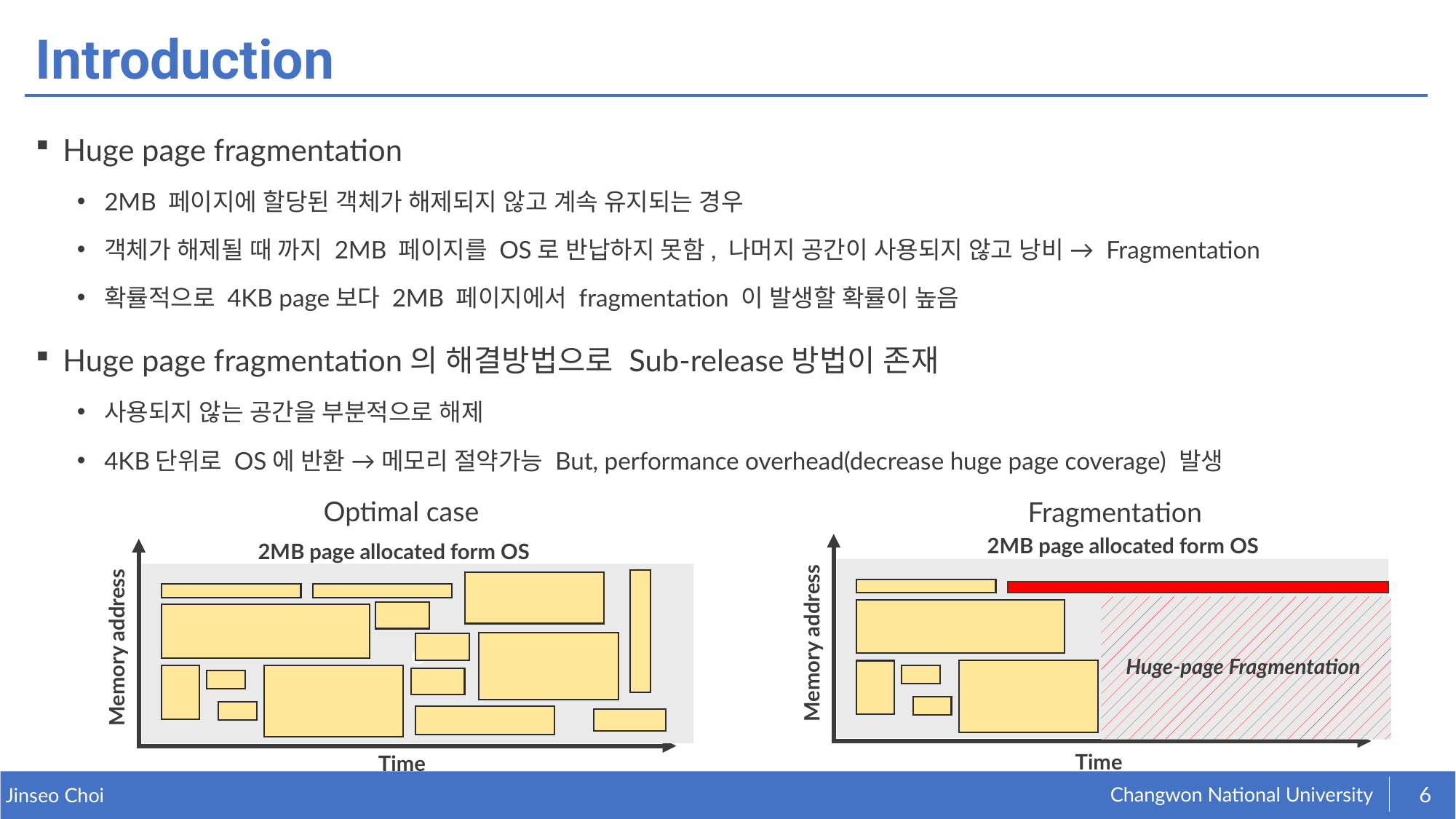

# Introduction
Huge page fragmentation
2MB 페이지에 할당된 객체가 해제되지 않고 계속 유지되는 경우
객체가 해제될 때 까지 2MB 페이지를 OS로 반납하지 못함, 나머지 공간이 사용되지 않고 낭비 → Fragmentation
확률적으로 4KB page보다 2MB 페이지에서 fragmentation 이 발생할 확률이 높음
Huge page fragmentation의 해결방법으로 Sub-release방법이 존재
사용되지 않는 공간을 부분적으로 해제
4KB단위로 OS에 반환 → 메모리 절약가능 But, performance overhead(decrease huge page coverage) 발생

Memory address
Memory address
Optimal case
Fragmentation
2MB page allocated form OS
2MB page allocated form OS

c

Huge-page Fragmentation

Time
Time
6